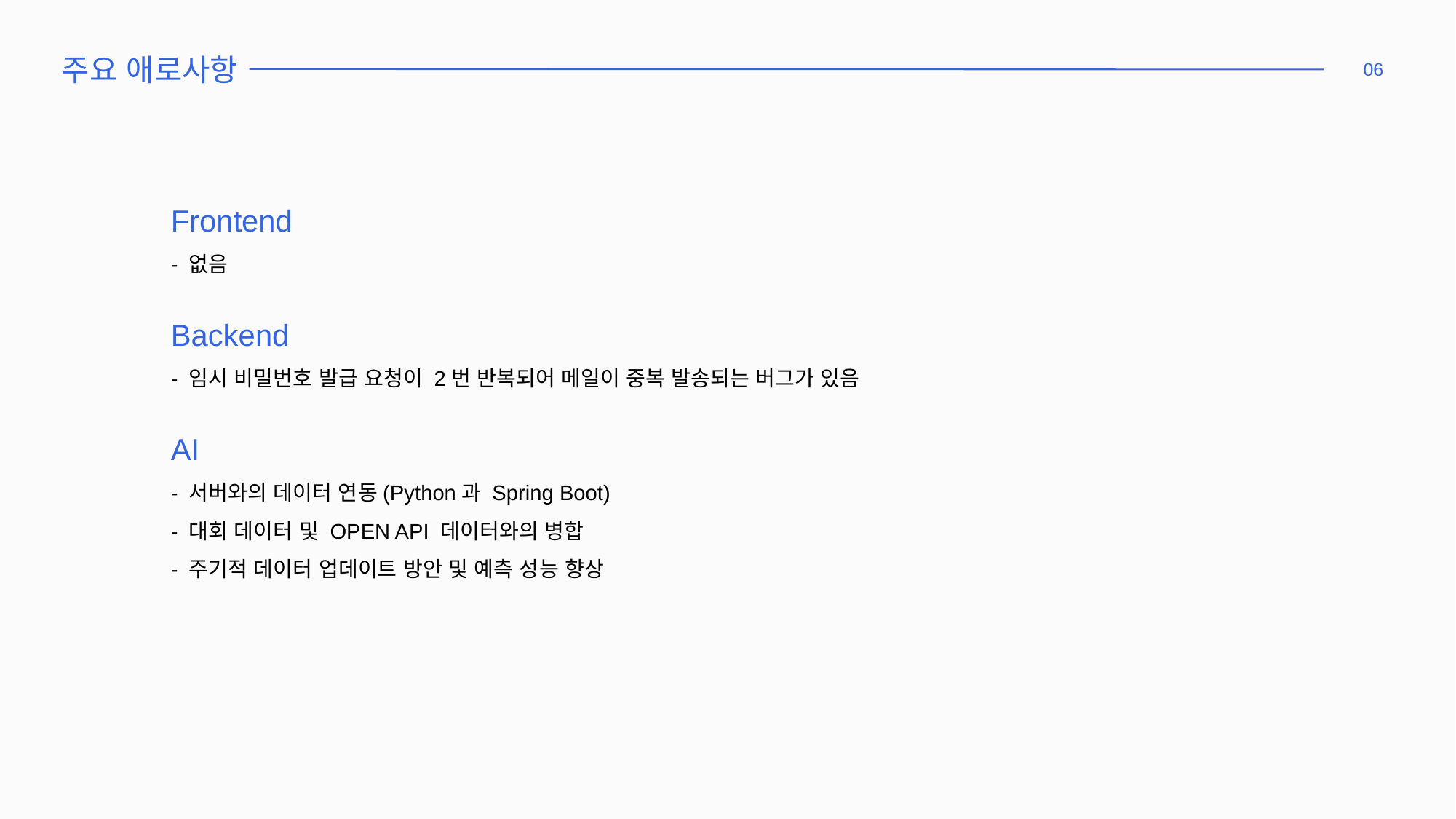

주요 애로사항
06
Frontend
- 없음

Backend
- 임시 비밀번호 발급 요청이 2번 반복되어 메일이 중복 발송되는 버그가 있음

AI
- 서버와의 데이터 연동(Python과 Spring Boot)
- 대회 데이터 및 OPEN API 데이터와의 병합
- 주기적 데이터 업데이트 방안 및 예측 성능 향상